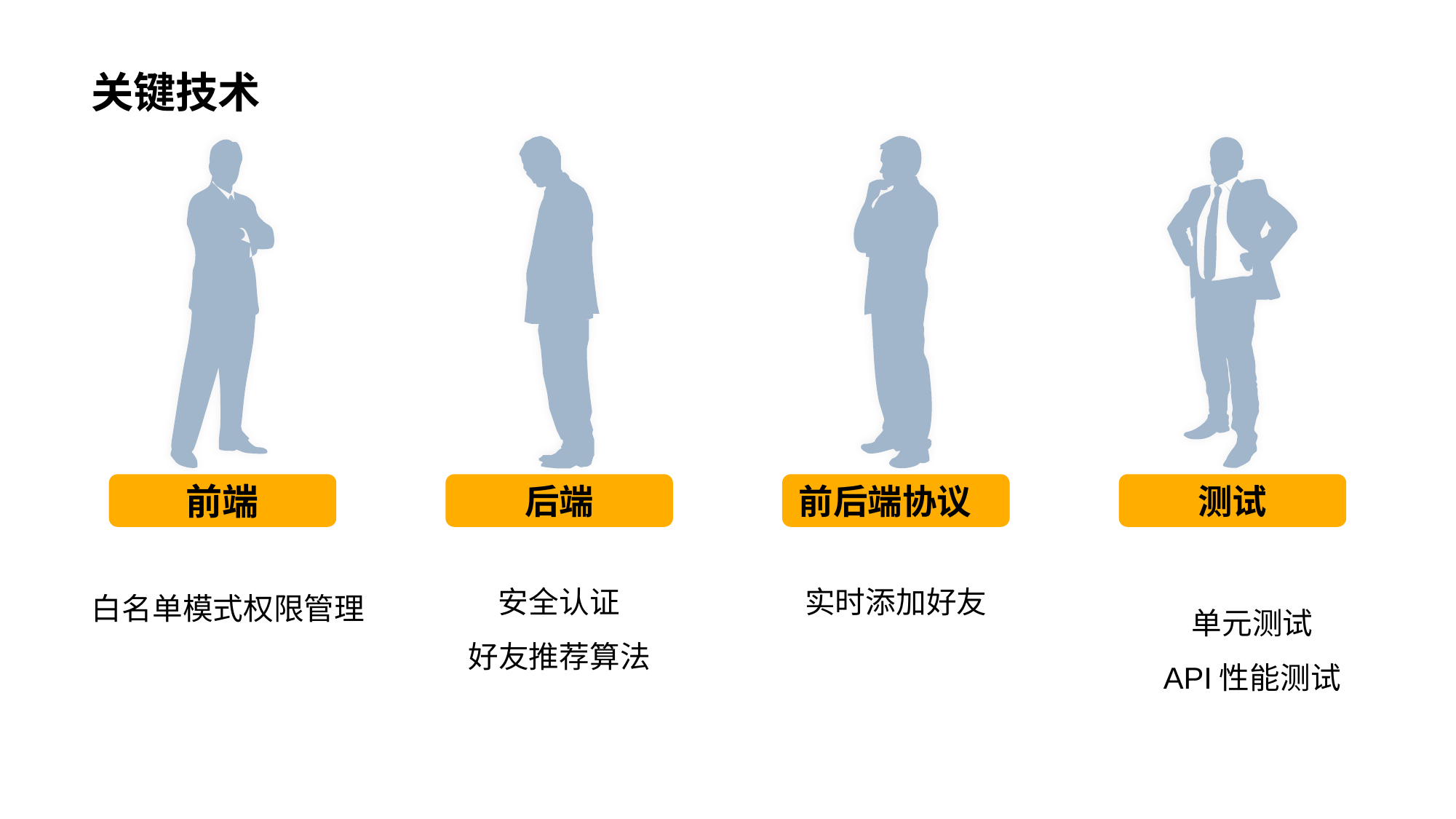

# 关键技术

前端
后端
前后端协议
测试
实时添加好友
安全认证
好友推荐算法

白名单模式权限管理
单元测试
API性能测试
25